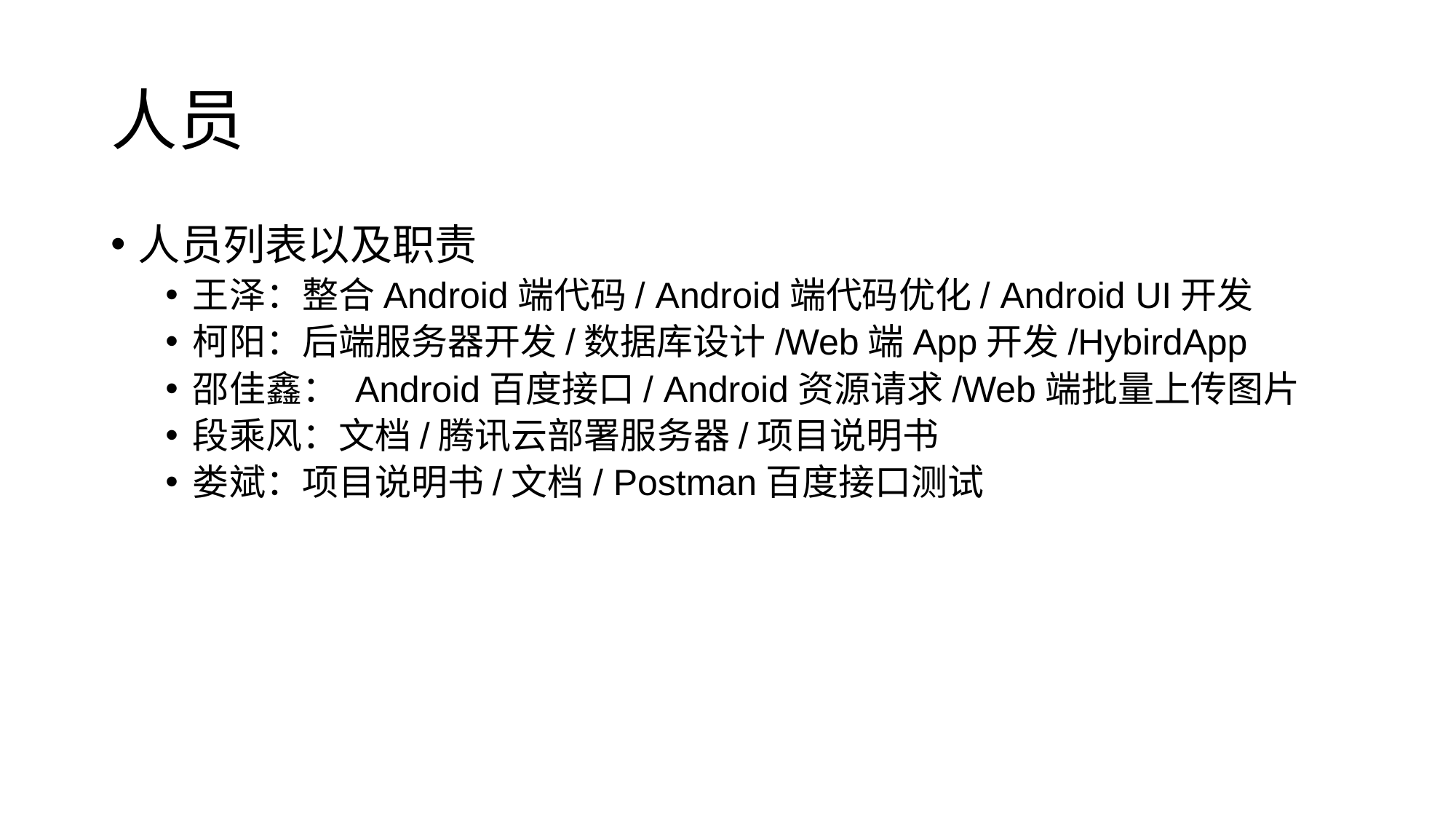

# 人员
人员列表以及职责
王泽：整合Android端代码/ Android端代码优化/ Android UI开发
柯阳：后端服务器开发/数据库设计/Web端App开发/HybirdApp
邵佳鑫： Android百度接口/ Android资源请求/Web端批量上传图片
段乘风：文档/腾讯云部署服务器/项目说明书
娄斌：项目说明书/文档/ Postman百度接口测试